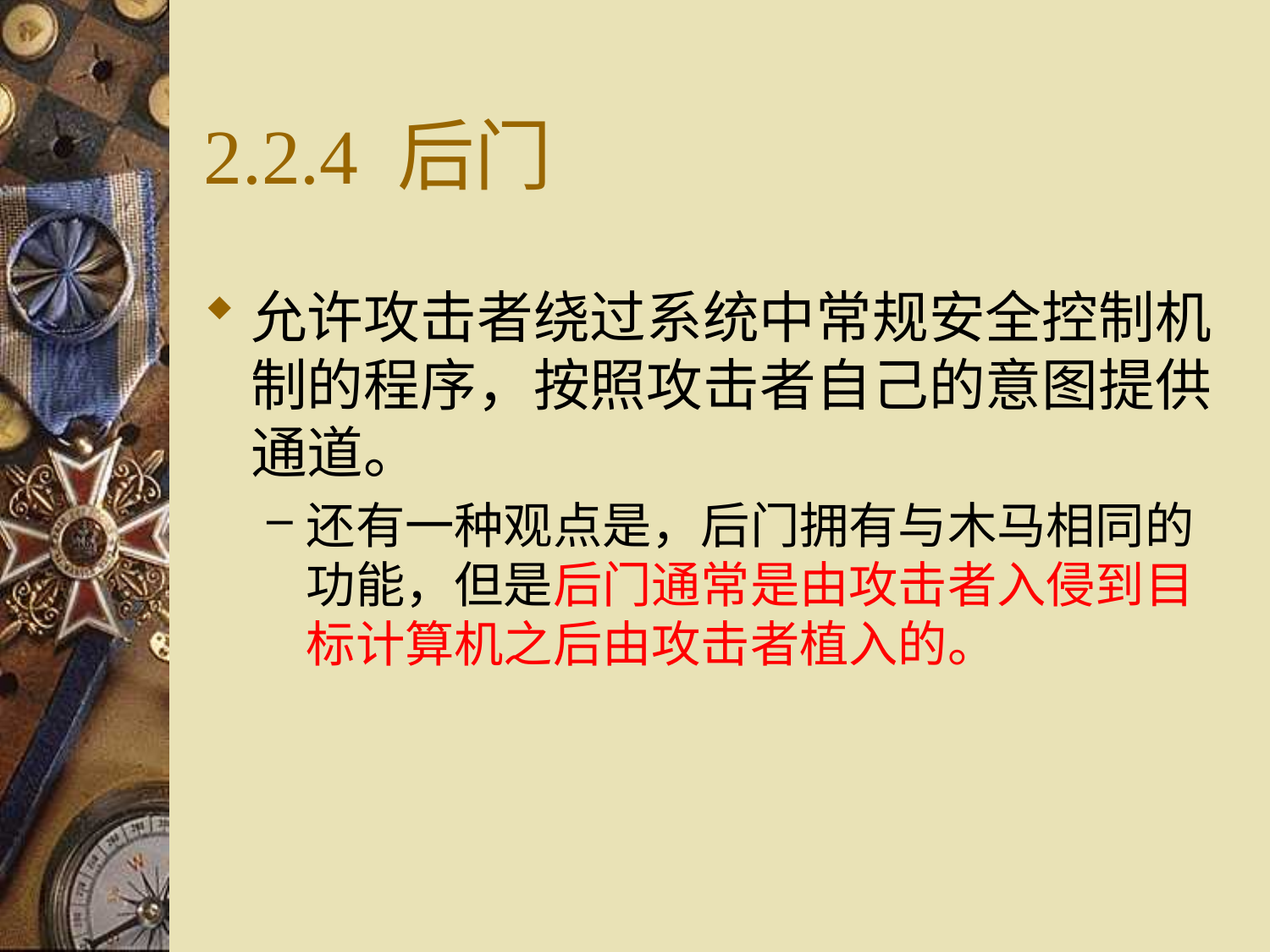

# 2.2.4 后门
允许攻击者绕过系统中常规安全控制机制的程序，按照攻击者自己的意图提供通道。
还有一种观点是，后门拥有与木马相同的功能，但是后门通常是由攻击者入侵到目标计算机之后由攻击者植入的。